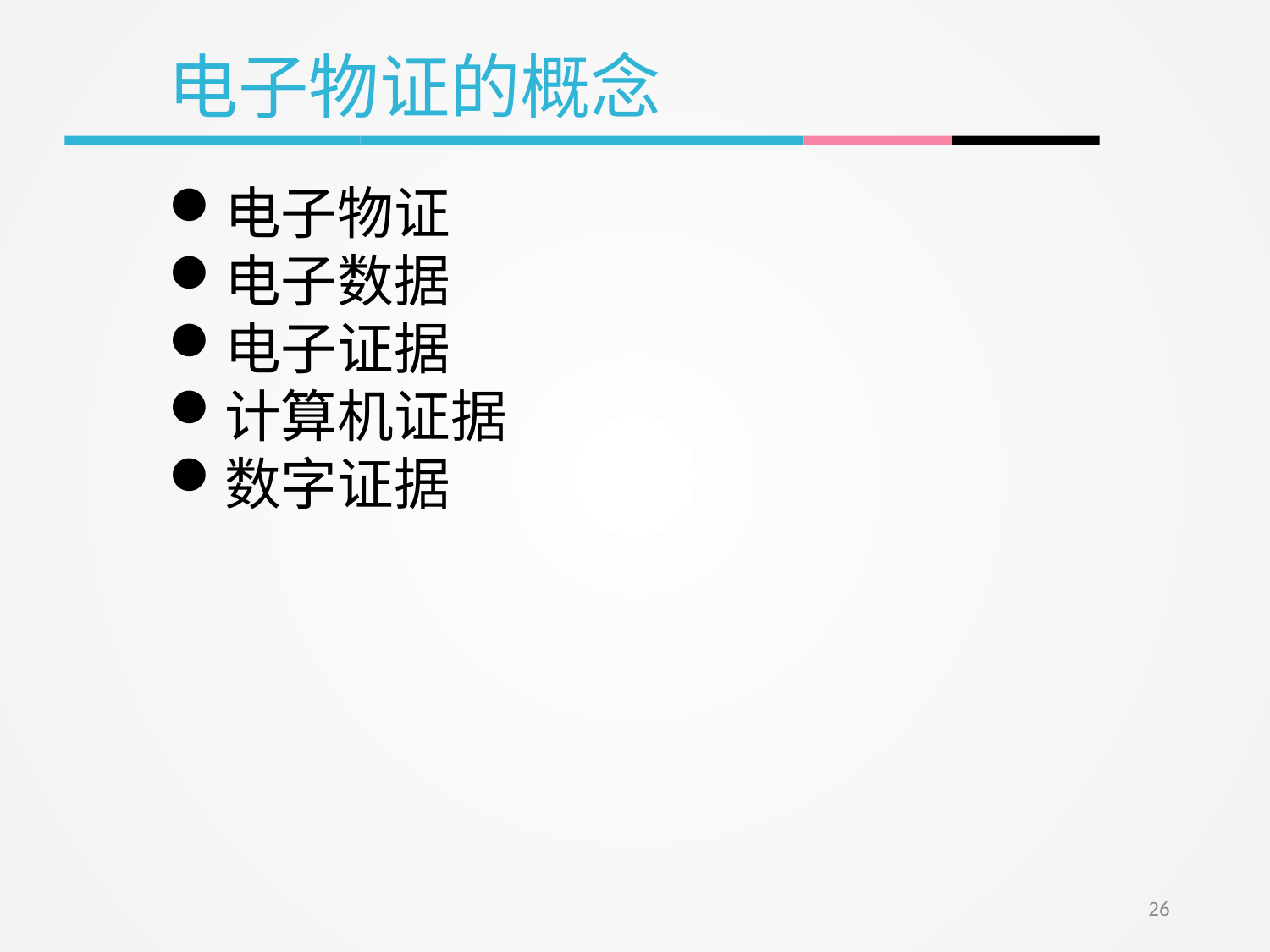

电子物证的概念

电子物证
电子数据
电子证据
计算机证据
数字证据
26